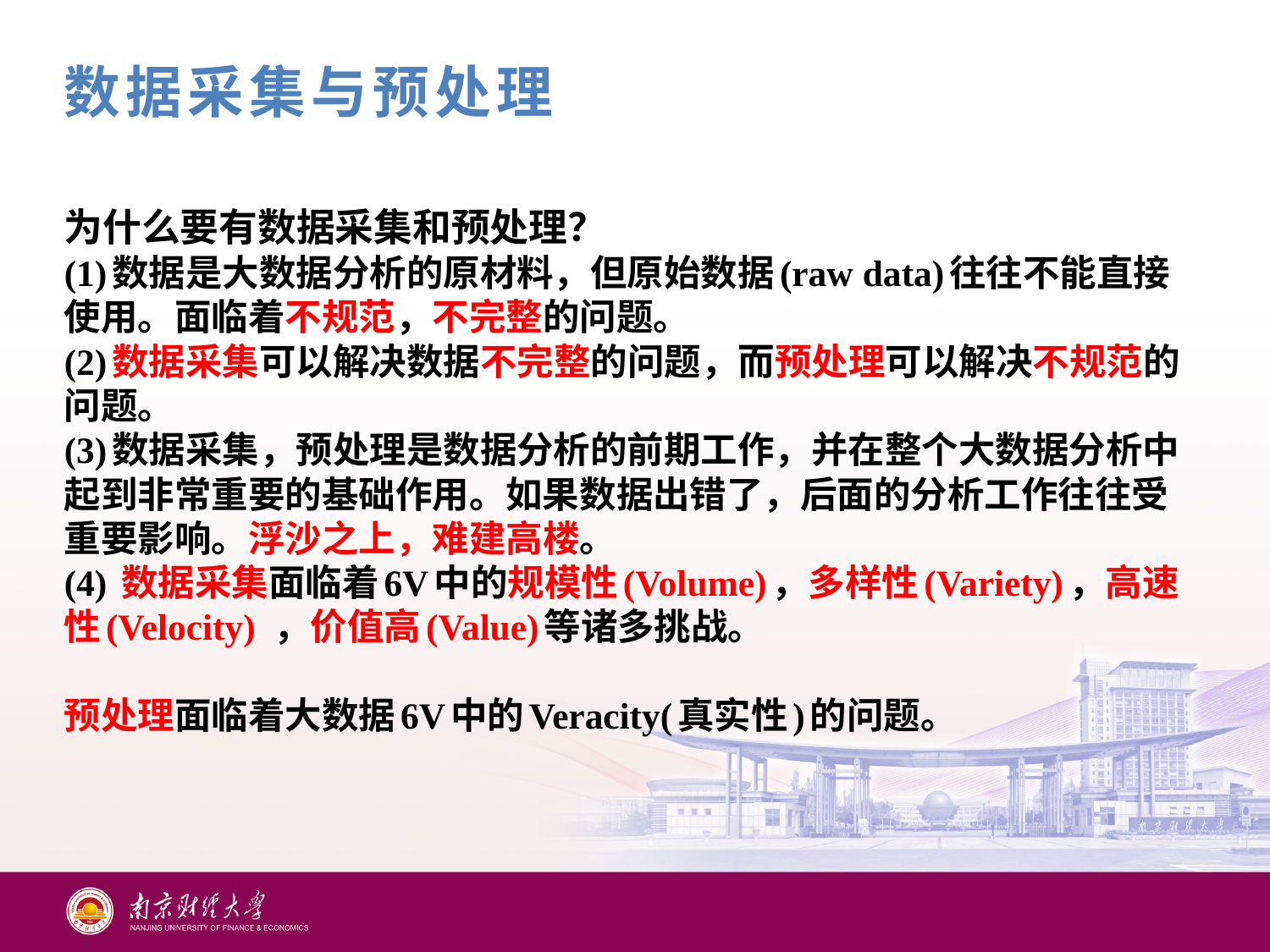

数据采集与预处理

为什么要有数据采集和预处理？
(1)数据是大数据分析的原材料，但原始数据(raw data)往往不能直接使用。面临着不规范，不完整的问题。
(2)数据采集可以解决数据不完整的问题，而预处理可以解决不规范的问题。
(3)数据采集，预处理是数据分析的前期工作，并在整个大数据分析中起到非常重要的基础作用。如果数据出错了，后面的分析工作往往受重要影响。浮沙之上，难建高楼。
(4) 数据采集面临着6V中的规模性(Volume)，多样性(Variety)，高速性(Velocity)	，价值高(Value)等诸多挑战。

预处理面临着大数据6V中的Veracity(真实性)的问题。